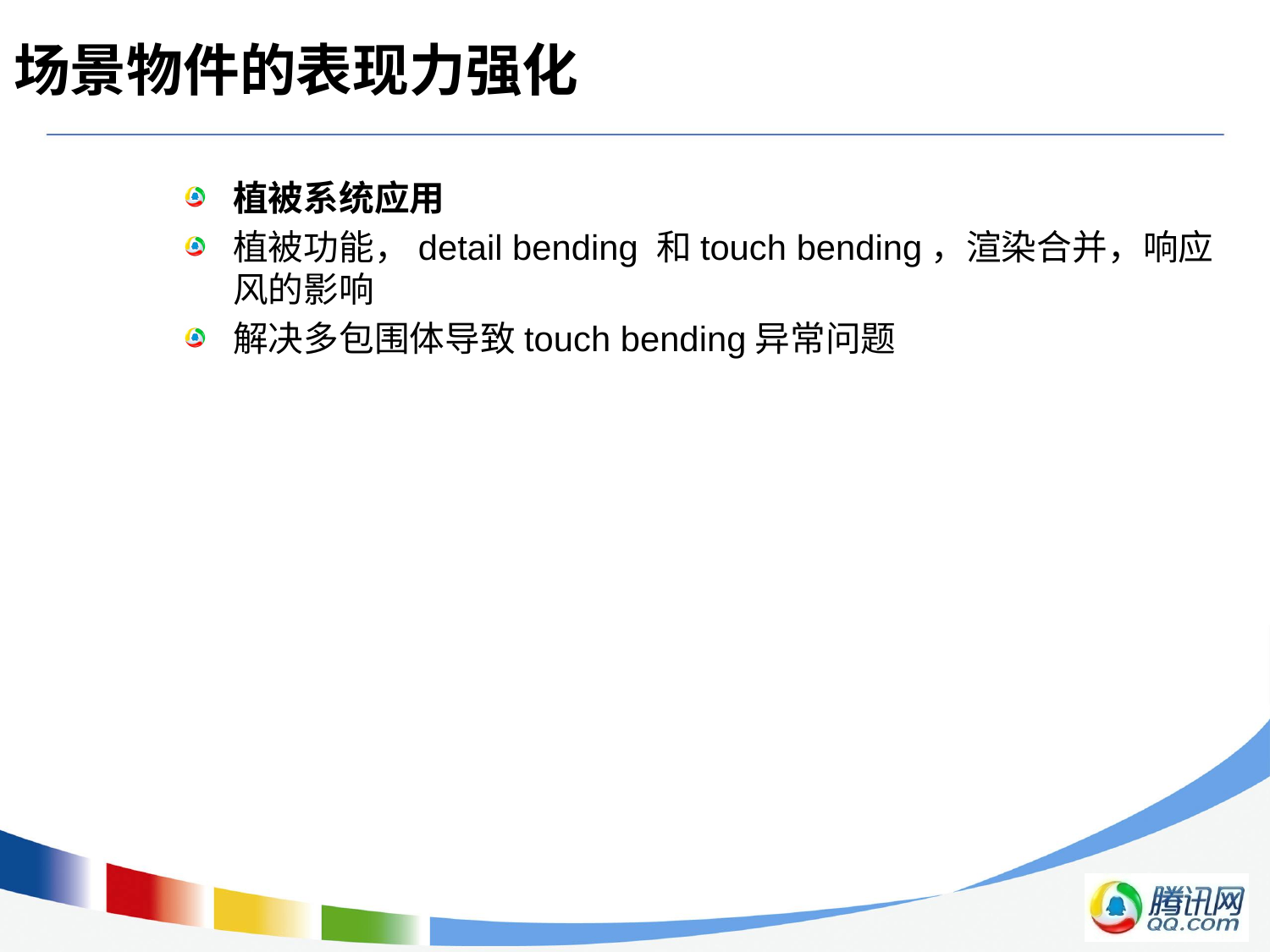

# 场景物件的表现力强化
植被系统应用
植被功能，detail bending 和touch bending，渲染合并，响应风的影响
解决多包围体导致touch bending异常问题